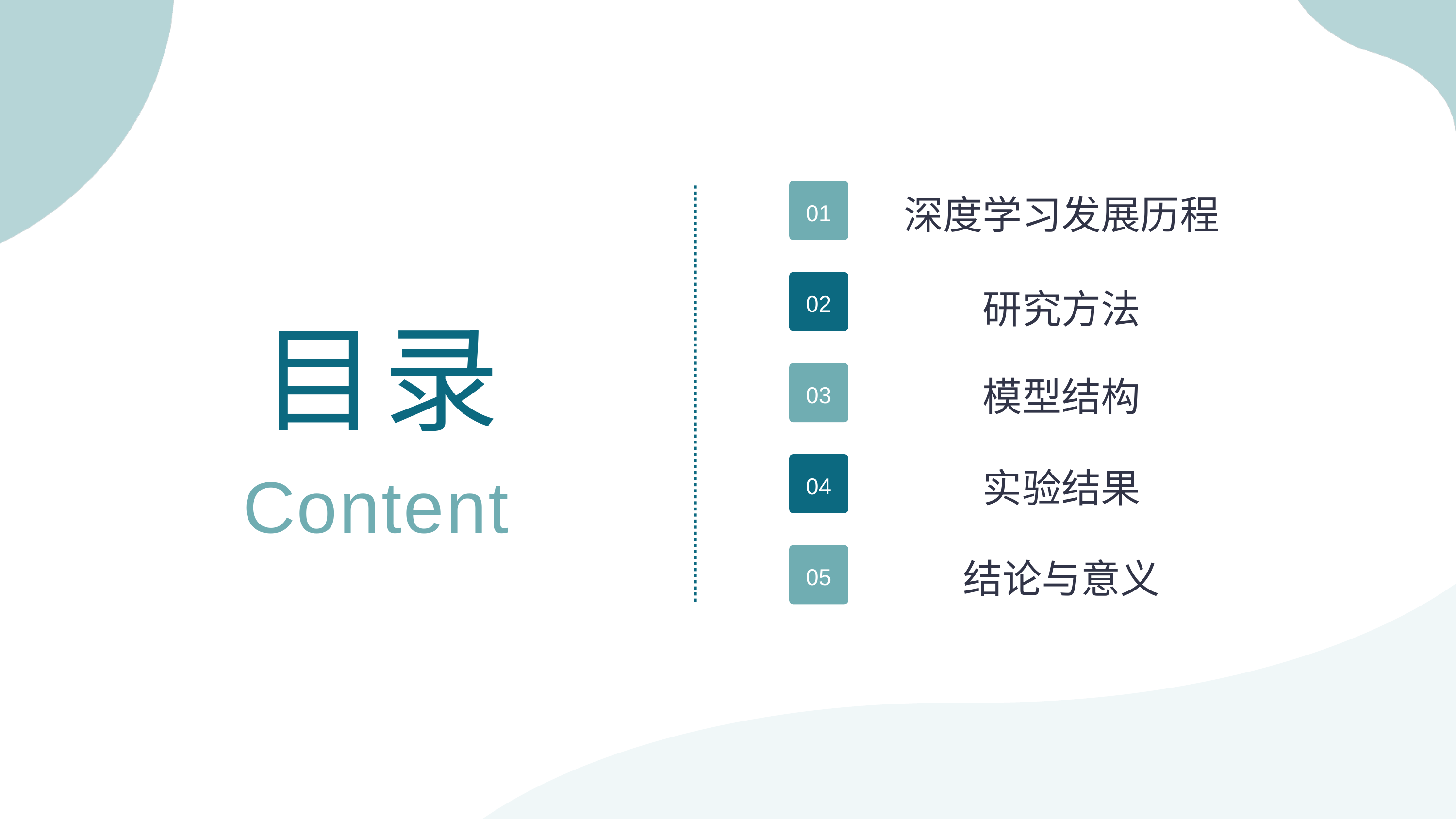

深度学习发展历程
01

研究方法
02
目录

模型结构
03

实验结果
04
Content

结论与意义
05